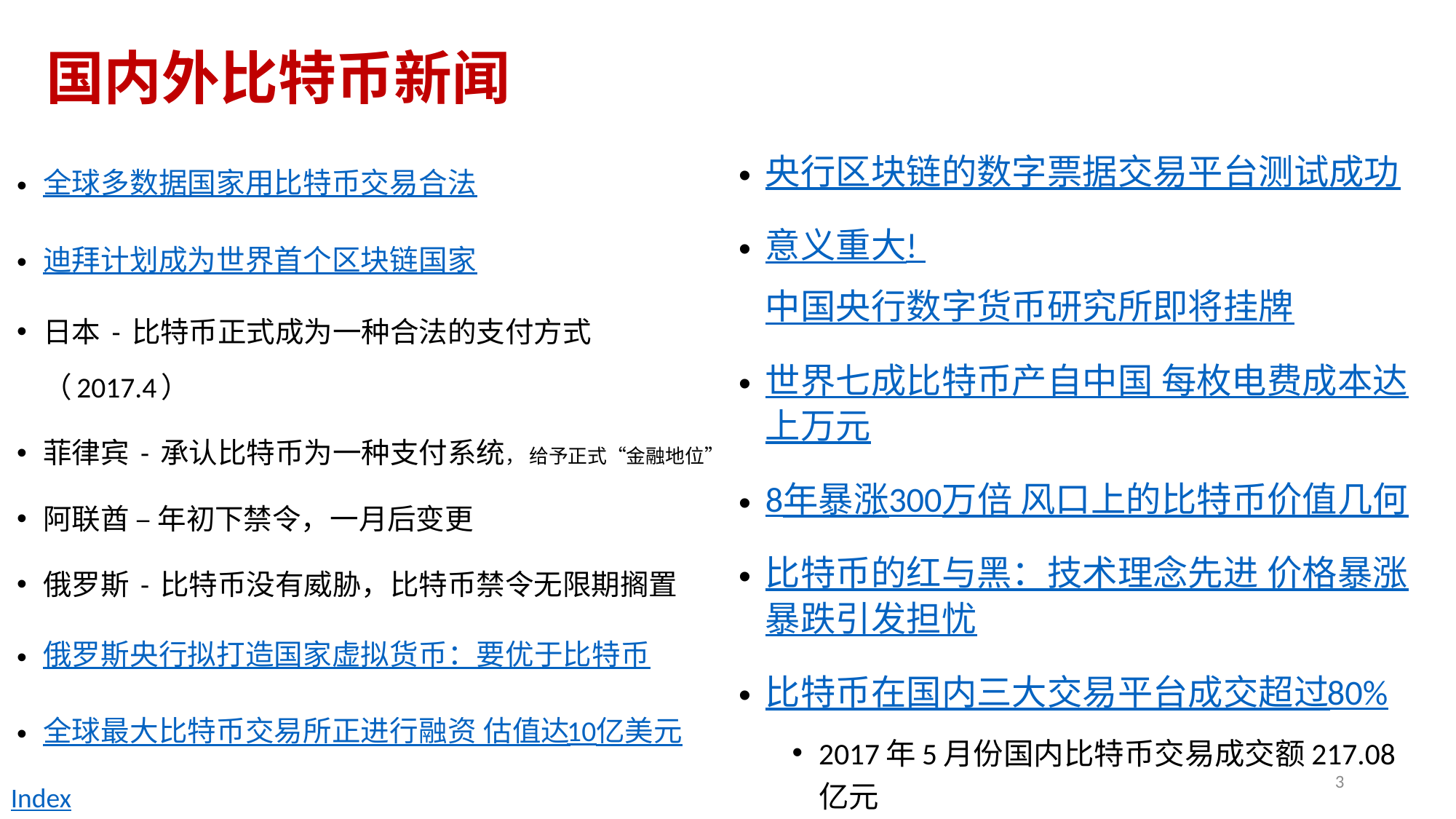

# 国内外比特币新闻
全球多数据国家用比特币交易合法
迪拜计划成为世界首个区块链国家
日本 - 比特币正式成为一种合法的支付方式（2017.4）
菲律宾 - 承认比特币为一种支付系统， 给予正式“金融地位”
阿联酋 – 年初下禁令，一月后变更
俄罗斯 - 比特币没有威胁，比特币禁令无限期搁置
俄罗斯央行拟打造国家虚拟货币：要优于比特币
全球最大比特币交易所正进行融资 估值达10亿美元
央行区块链的数字票据交易平台测试成功
意义重大! 中国央行数字货币研究所即将挂牌
世界七成比特币产自中国 每枚电费成本达上万元
8年暴涨300万倍 风口上的比特币价值几何
比特币的红与黑：技术理念先进 价格暴涨暴跌引发担忧
比特币在国内三大交易平台成交超过80%
2017年5月份国内比特币交易成交额217.08亿元
3
Index